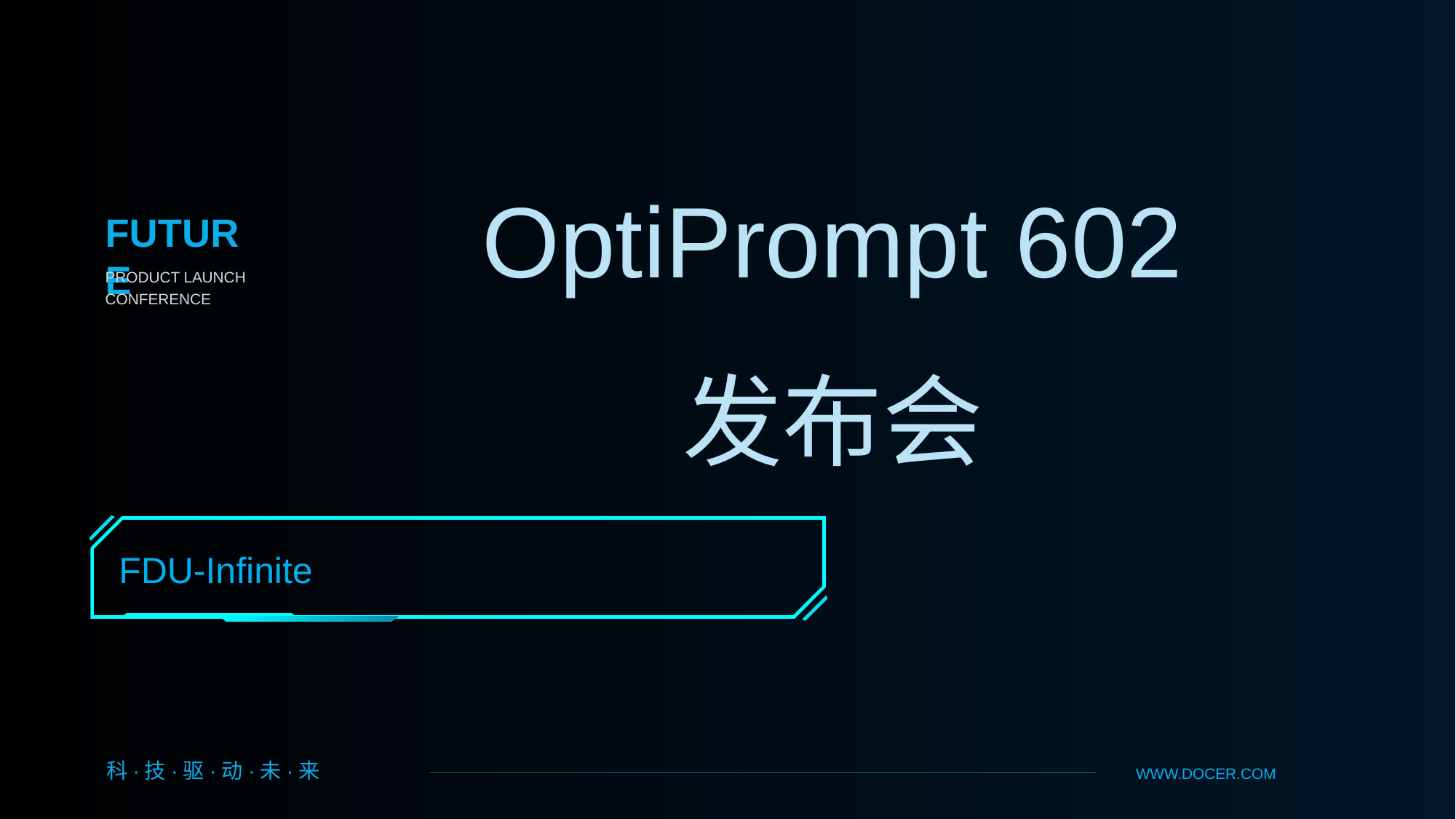

OptiPrompt 602
发布会

future
Product launch conference

FDU-Infinite
科·技·驱·动·未·来
www.docer.com